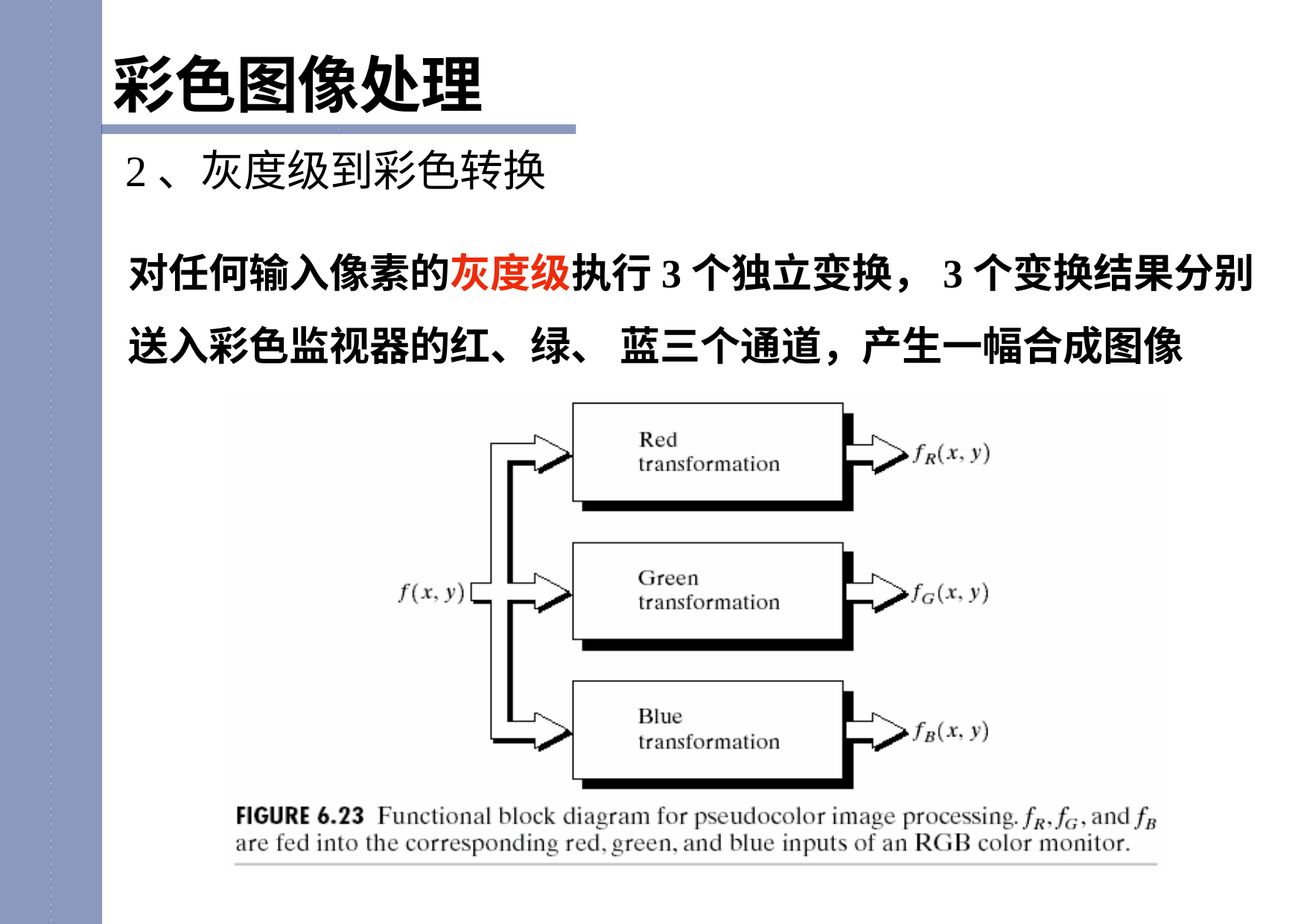

彩色图像处理
2、灰度级到彩色转换
对任何输入像素的灰度级执行3个独立变换，3个变换结果分别送入彩色监视器的红、绿、 蓝三个通道，产生一幅合成图像